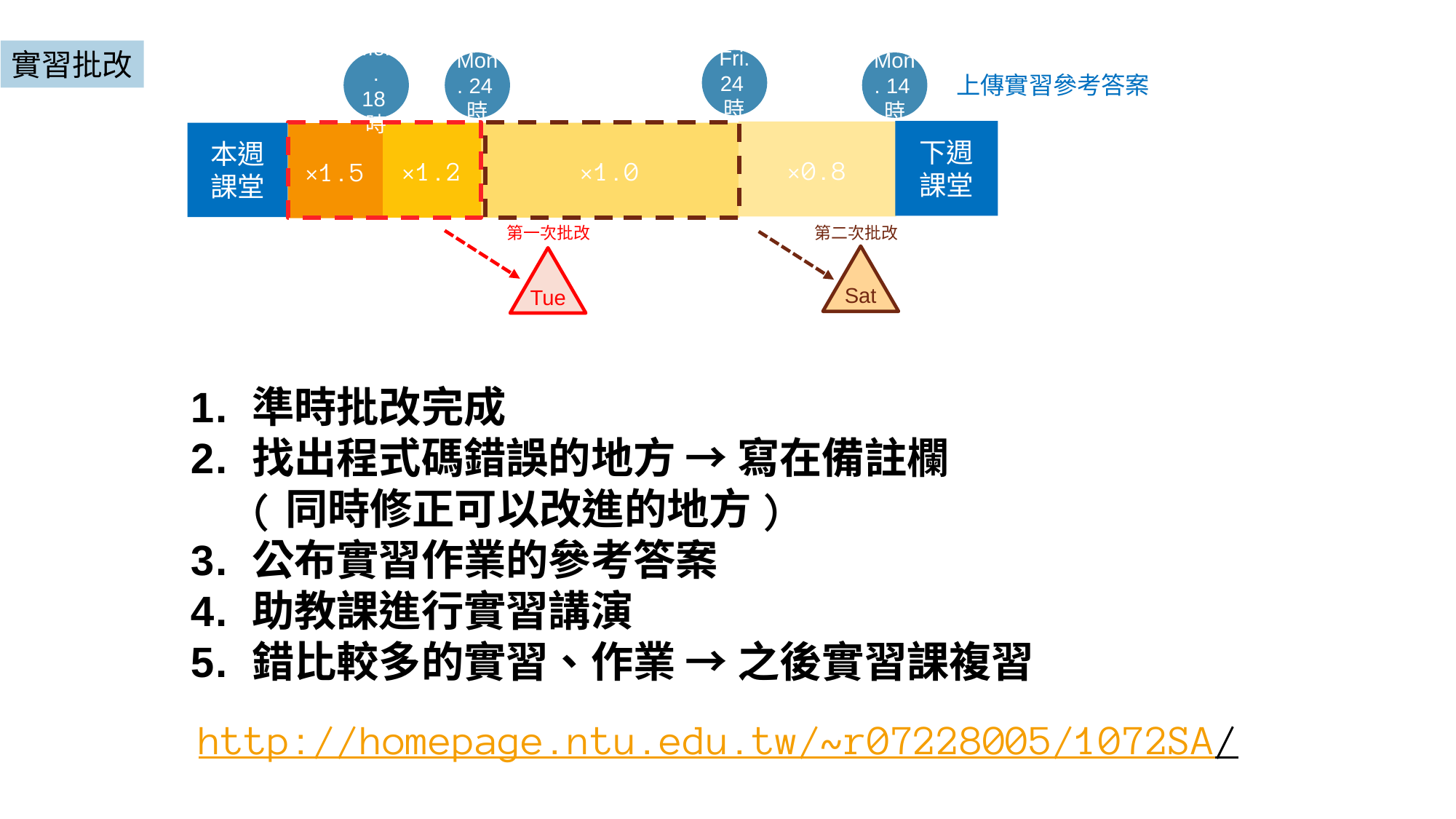

實習批改
Fri.
24時
Mon.
18時
Mon. 24時
Mon. 14時
上傳實習參考答案
下週
課堂
×0.8

本週
課堂
×1.2
×1.0
×1.5
第一次批改
第二次批改
Sat
Tue
準時批改完成
找出程式碼錯誤的地方 → 寫在備註欄
(同時修正可以改進的地方)
公布實習作業的參考答案
助教課進行實習講演
錯比較多的實習、作業 → 之後實習課複習
http://homepage.ntu.edu.tw/~r07228005/1072SA/